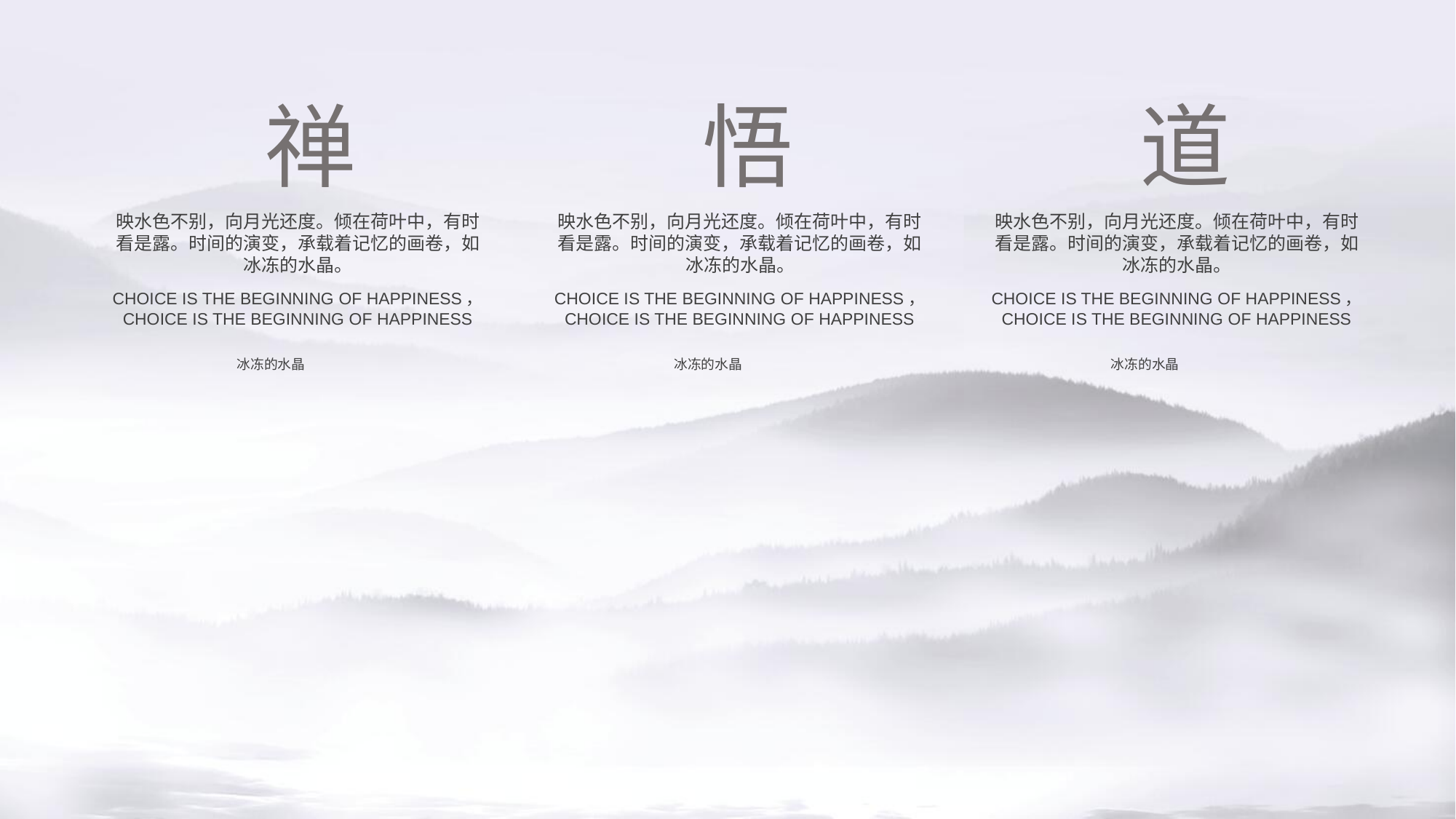

禅
悟
道
映水色不别，向月光还度。倾在荷叶中，有时看是露。时间的演变，承载着记忆的画卷，如冰冻的水晶。
映水色不别，向月光还度。倾在荷叶中，有时看是露。时间的演变，承载着记忆的画卷，如冰冻的水晶。
映水色不别，向月光还度。倾在荷叶中，有时看是露。时间的演变，承载着记忆的画卷，如冰冻的水晶。
CHOICE IS THE BEGINNING OF HAPPINESS， CHOICE IS THE BEGINNING OF HAPPINESS
CHOICE IS THE BEGINNING OF HAPPINESS， CHOICE IS THE BEGINNING OF HAPPINESS
CHOICE IS THE BEGINNING OF HAPPINESS， CHOICE IS THE BEGINNING OF HAPPINESS
冰冻的水晶
冰冻的水晶
冰冻的水晶